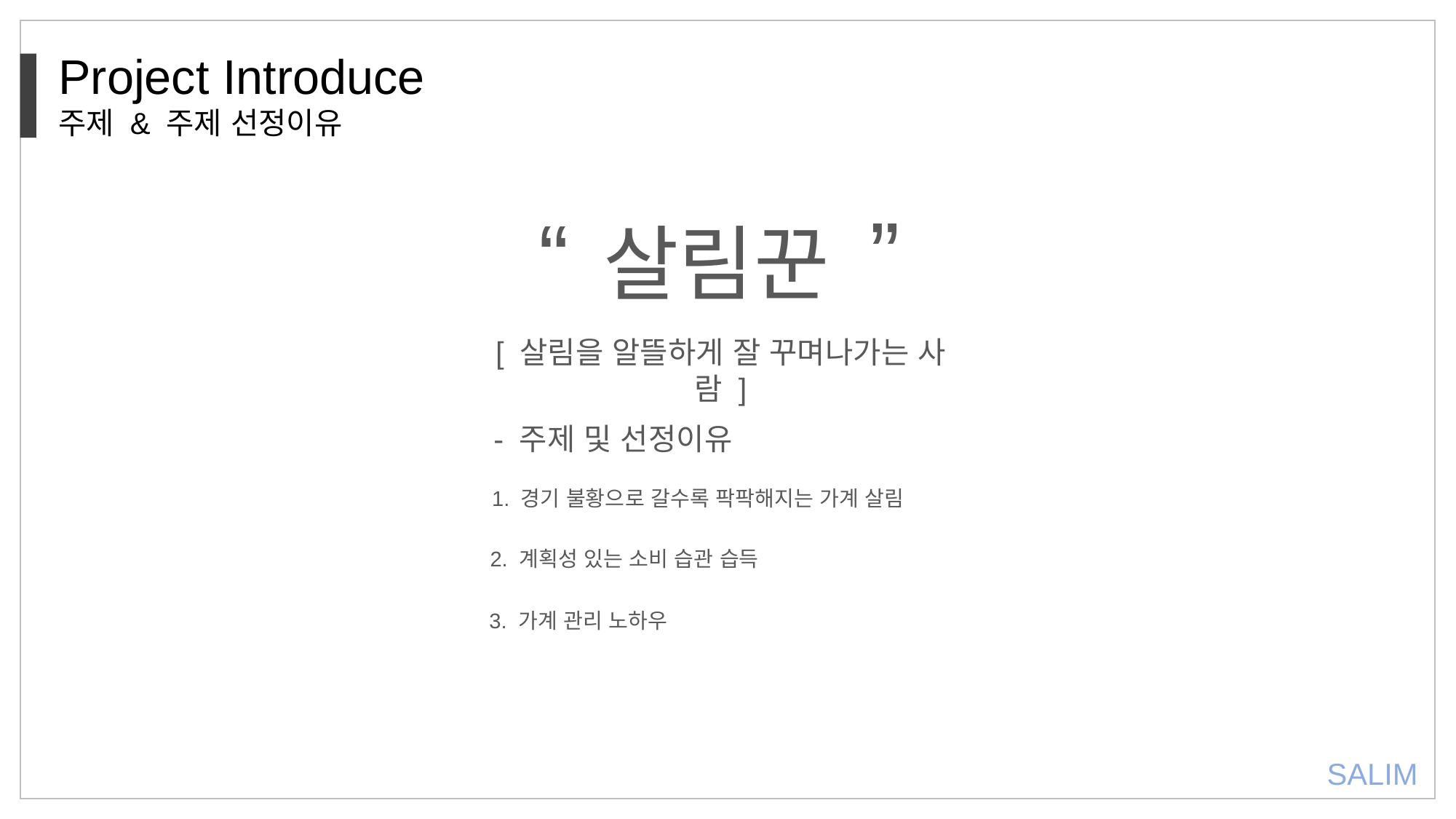

Project Introduce
주제 & 주제 선정이유

”
“
살림꾼
[ 살림을 알뜰하게 잘 꾸며나가는 사람 ]
- 주제 및 선정이유
1. 경기 불황으로 갈수록 팍팍해지는 가계 살림
2. 계획성 있는 소비 습관 습득
3. 가계 관리 노하우
SALIM